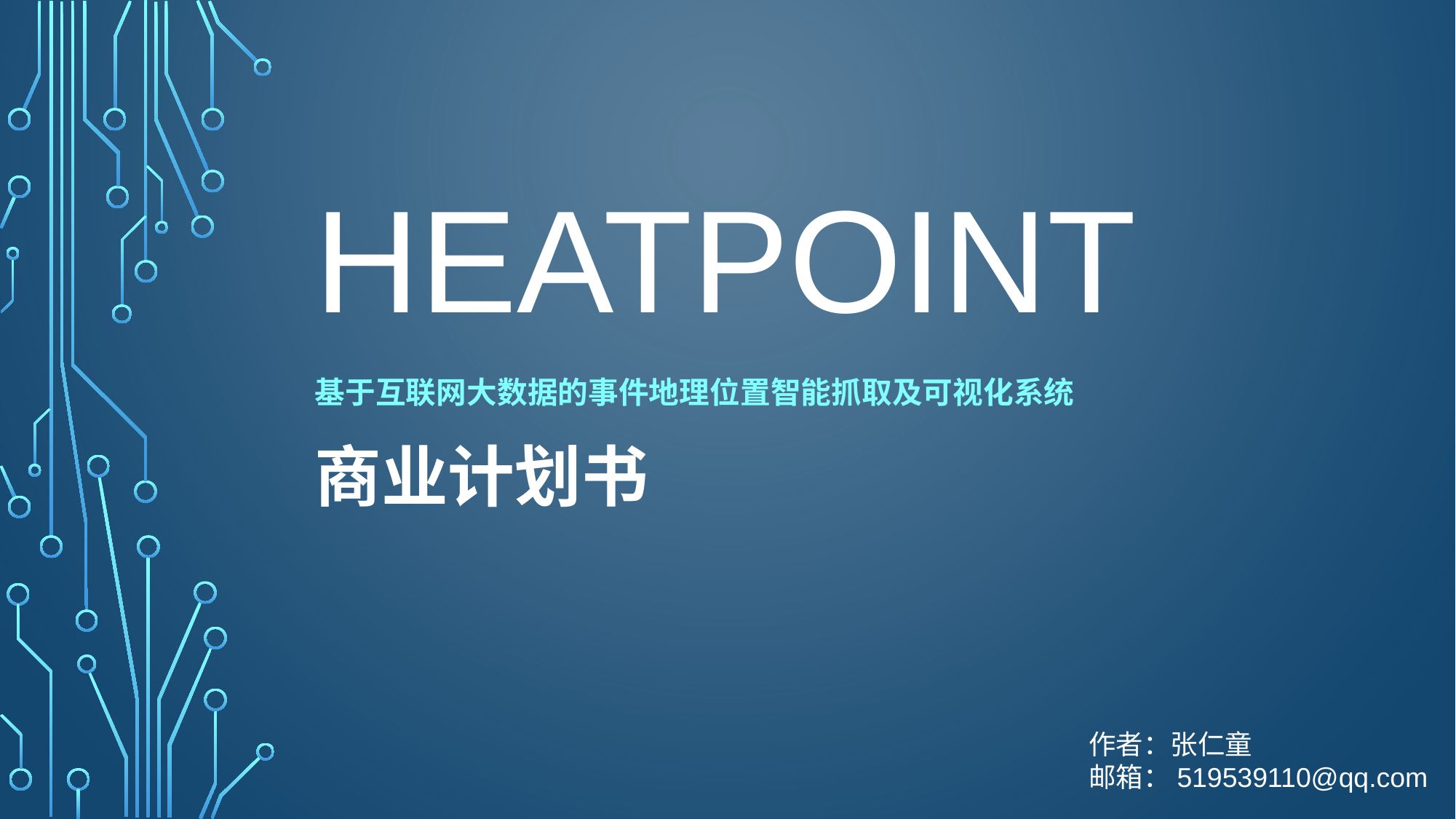

# heatpoint
基于互联网大数据的事件地理位置智能抓取及可视化系统
商业计划书
作者：张仁童
邮箱：519539110@qq.com